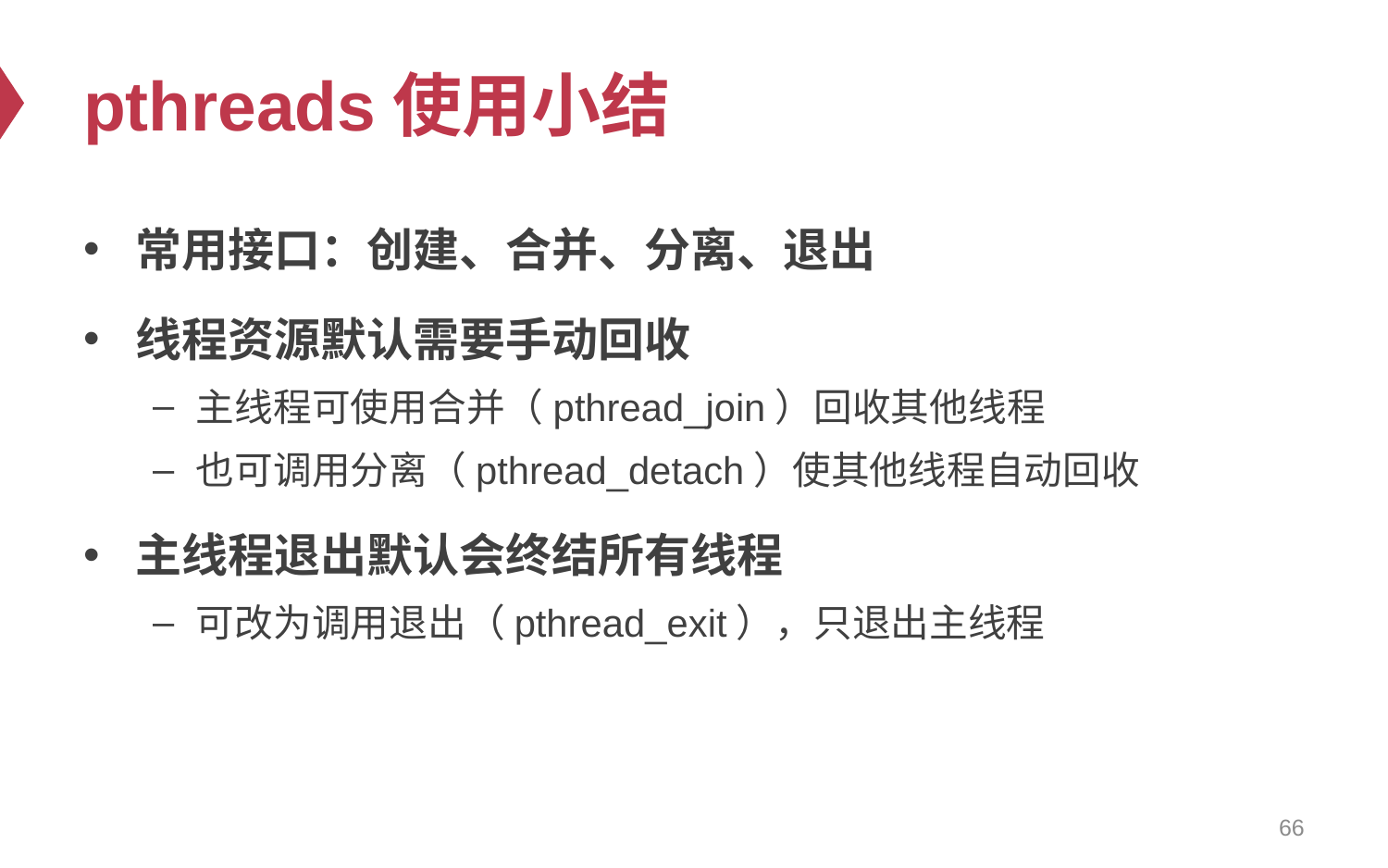

# pthreads使用小结
常用接口：创建、合并、分离、退出
线程资源默认需要手动回收
主线程可使用合并（pthread_join）回收其他线程
也可调用分离（pthread_detach）使其他线程自动回收
主线程退出默认会终结所有线程
可改为调用退出（pthread_exit），只退出主线程

66